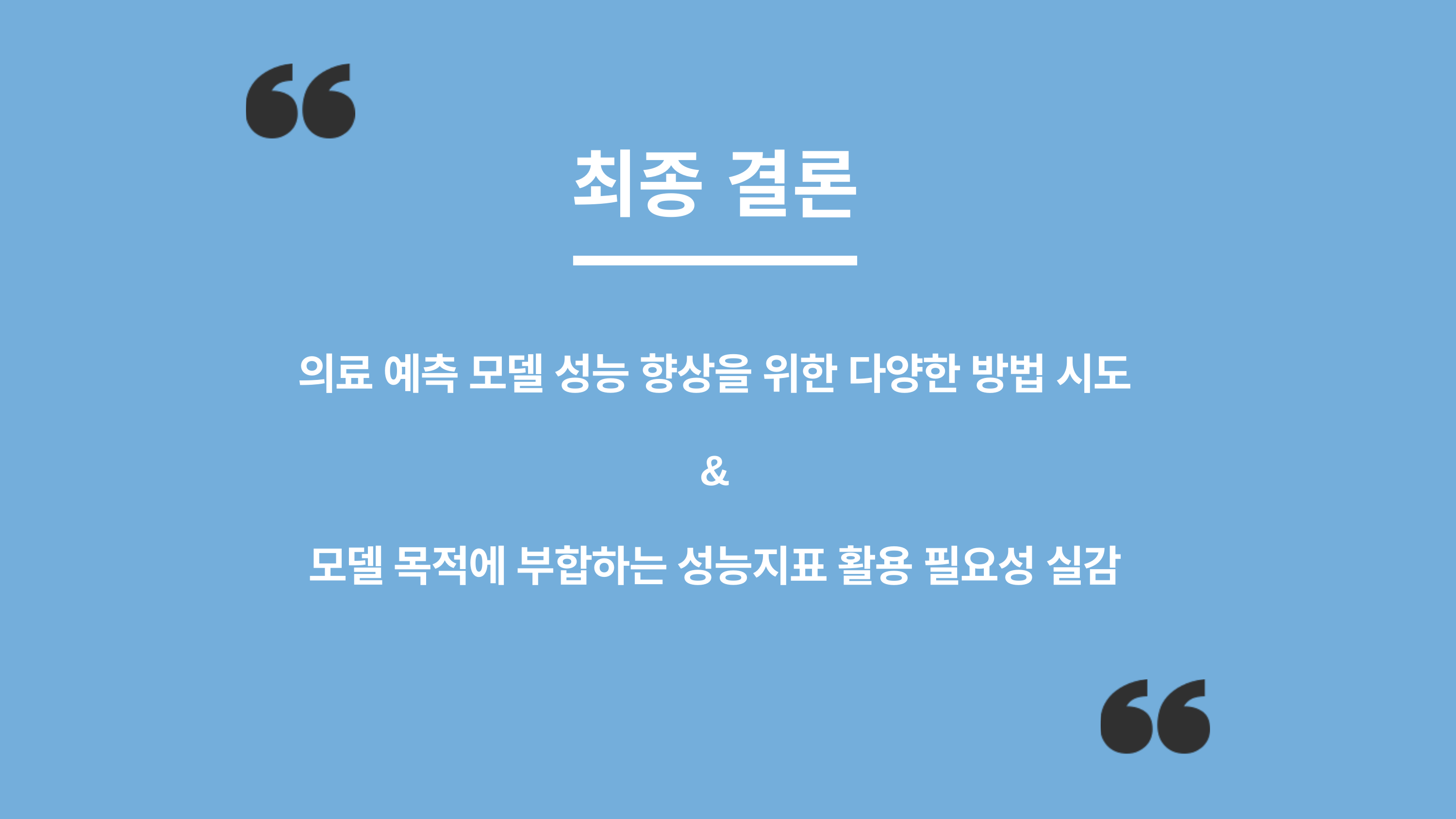

최종 결론

의료 예측 모델 성능 향상을 위한 다양한 방법 시도
&
모델 목적에 부합하는 성능지표 활용 필요성 실감